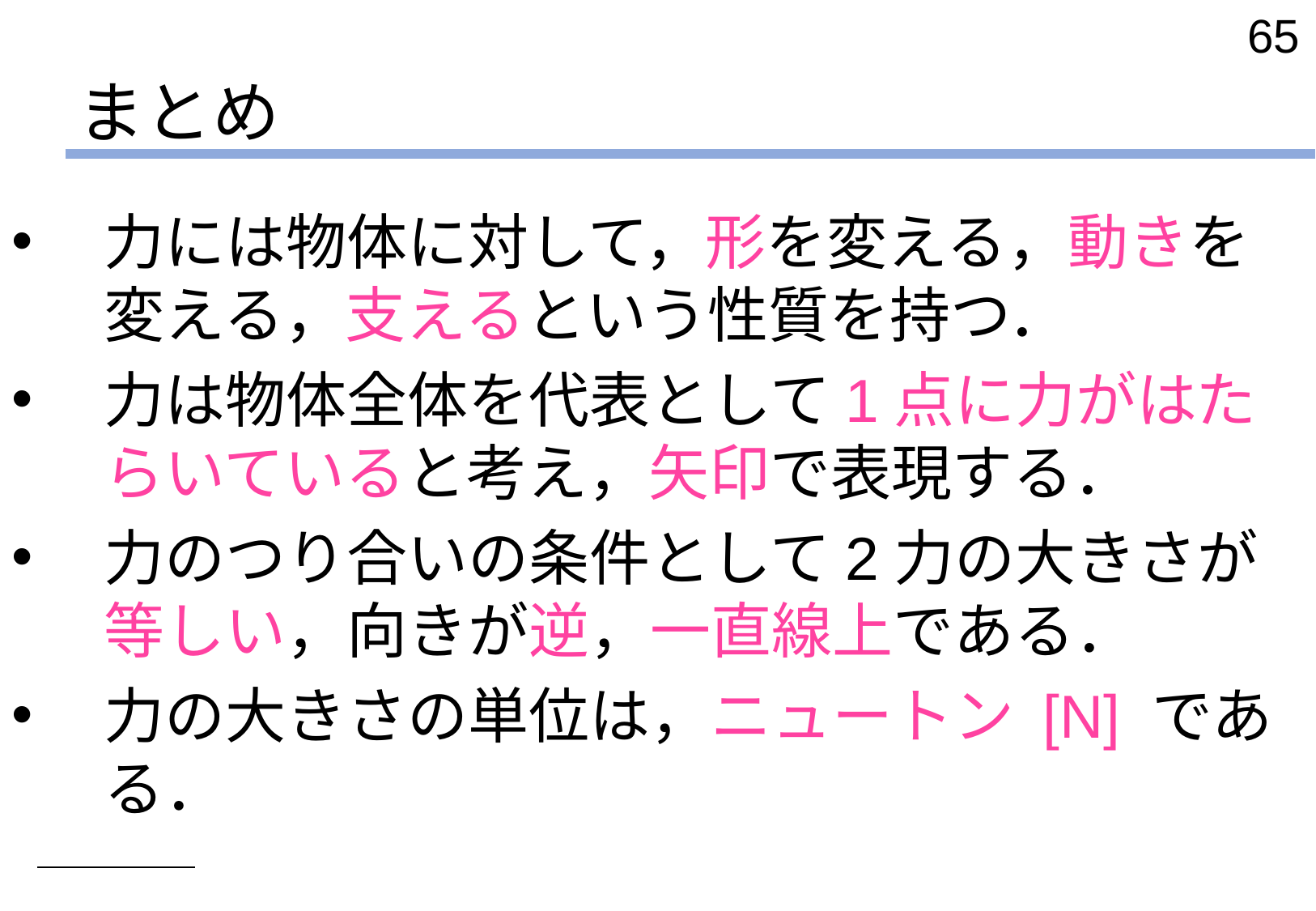

65
# まとめ
力には物体に対して，形を変える，動きを変える，支えるという性質を持つ．
力は物体全体を代表として1点に力がはたらいていると考え，矢印で表現する．
力のつり合いの条件として2力の大きさが等しい，向きが逆，一直線上である．
力の大きさの単位は，ニュートン [N] である．